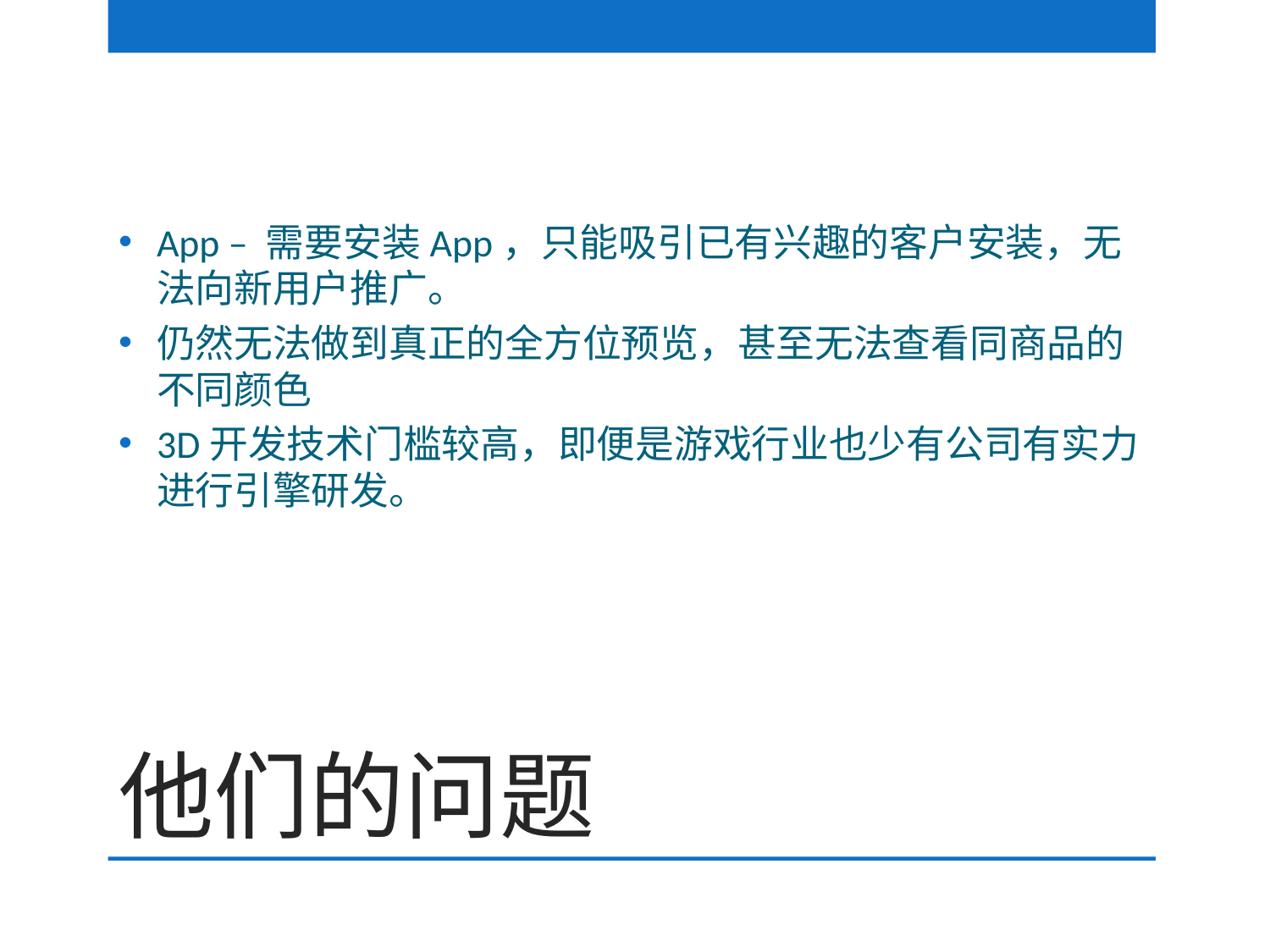

App – 需要安装App，只能吸引已有兴趣的客户安装，无法向新用户推广。
仍然无法做到真正的全方位预览，甚至无法查看同商品的不同颜色
3D开发技术门槛较高，即便是游戏行业也少有公司有实力进行引擎研发。
# 他们的问题